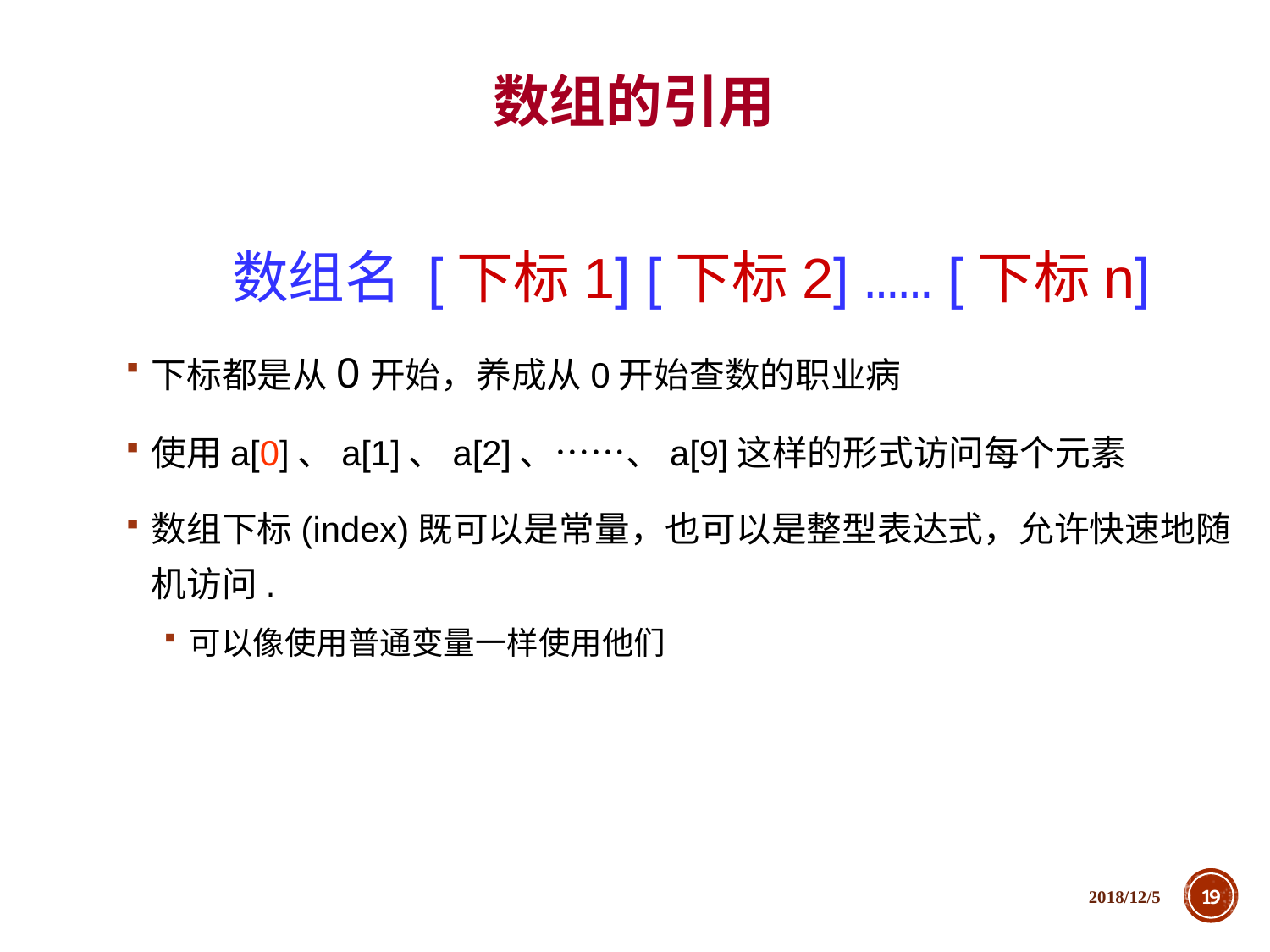

数组的引用
数组名 [下标1] [下标2] …… [下标n]
下标都是从0开始，养成从0开始查数的职业病
使用a[0]、a[1]、a[2]、……、a[9]这样的形式访问每个元素
数组下标(index)既可以是常量，也可以是整型表达式，允许快速地随机访问.
可以像使用普通变量一样使用他们
2018/12/5
19